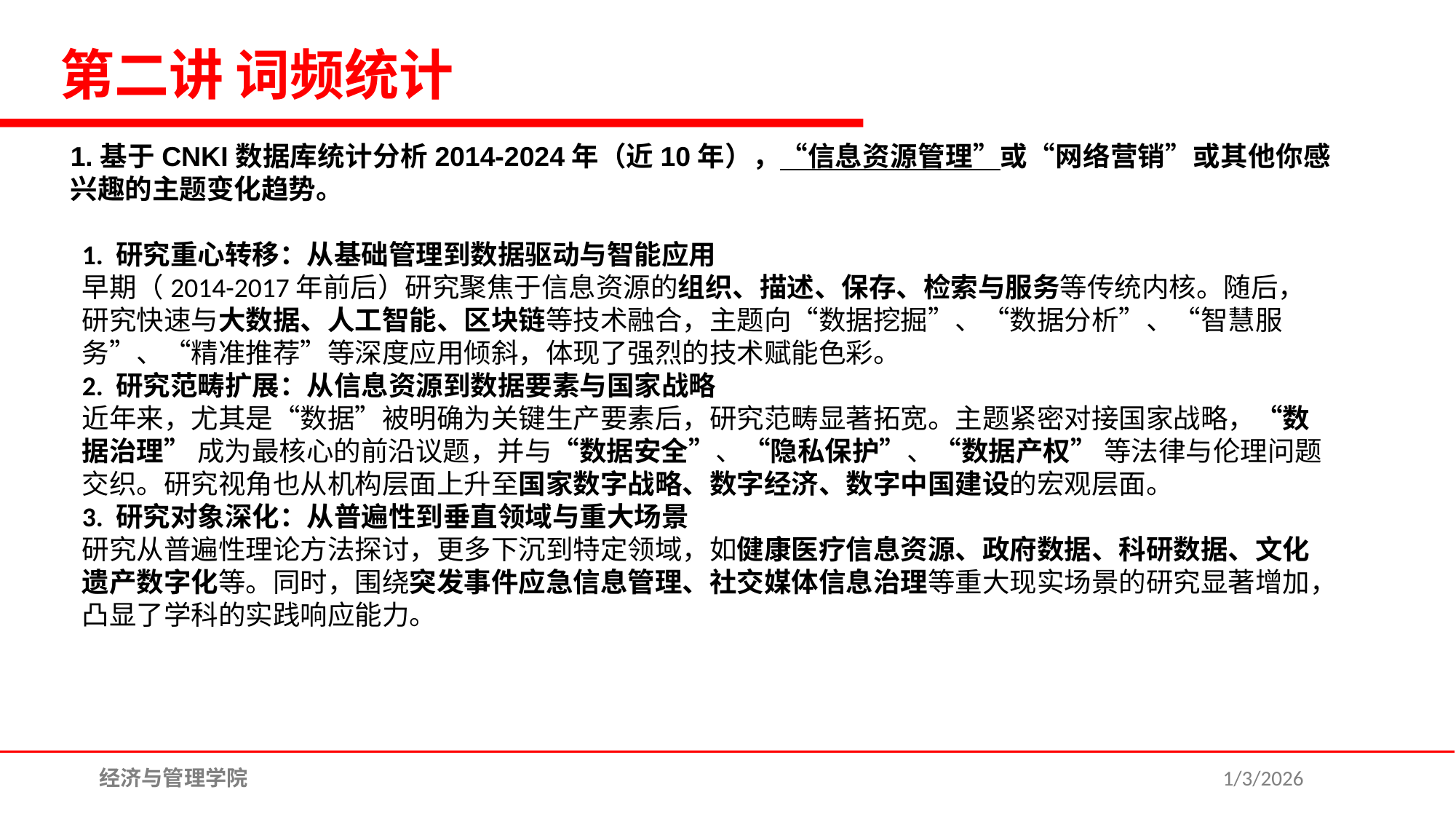

第二讲 词频统计
1.基于CNKI数据库统计分析2014-2024年（近10年），“信息资源管理”或“网络营销”或其他你感兴趣的主题变化趋势。
1. 研究重心转移：从基础管理到数据驱动与智能应用
早期（2014-2017年前后）研究聚焦于信息资源的组织、描述、保存、检索与服务等传统内核。随后，研究快速与大数据、人工智能、区块链等技术融合，主题向“数据挖掘”、“数据分析”、“智慧服务”、“精准推荐”等深度应用倾斜，体现了强烈的技术赋能色彩。
2. 研究范畴扩展：从信息资源到数据要素与国家战略
近年来，尤其是“数据”被明确为关键生产要素后，研究范畴显著拓宽。主题紧密对接国家战略，“数据治理”​ 成为最核心的前沿议题，并与“数据安全”、“隐私保护”、“数据产权”​ 等法律与伦理问题交织。研究视角也从机构层面上升至国家数字战略、数字经济、数字中国建设的宏观层面。
3. 研究对象深化：从普遍性到垂直领域与重大场景
研究从普遍性理论方法探讨，更多下沉到特定领域，如健康医疗信息资源、政府数据、科研数据、文化遗产数字化等。同时，围绕突发事件应急信息管理、社交媒体信息治理等重大现实场景的研究显著增加，凸显了学科的实践响应能力。